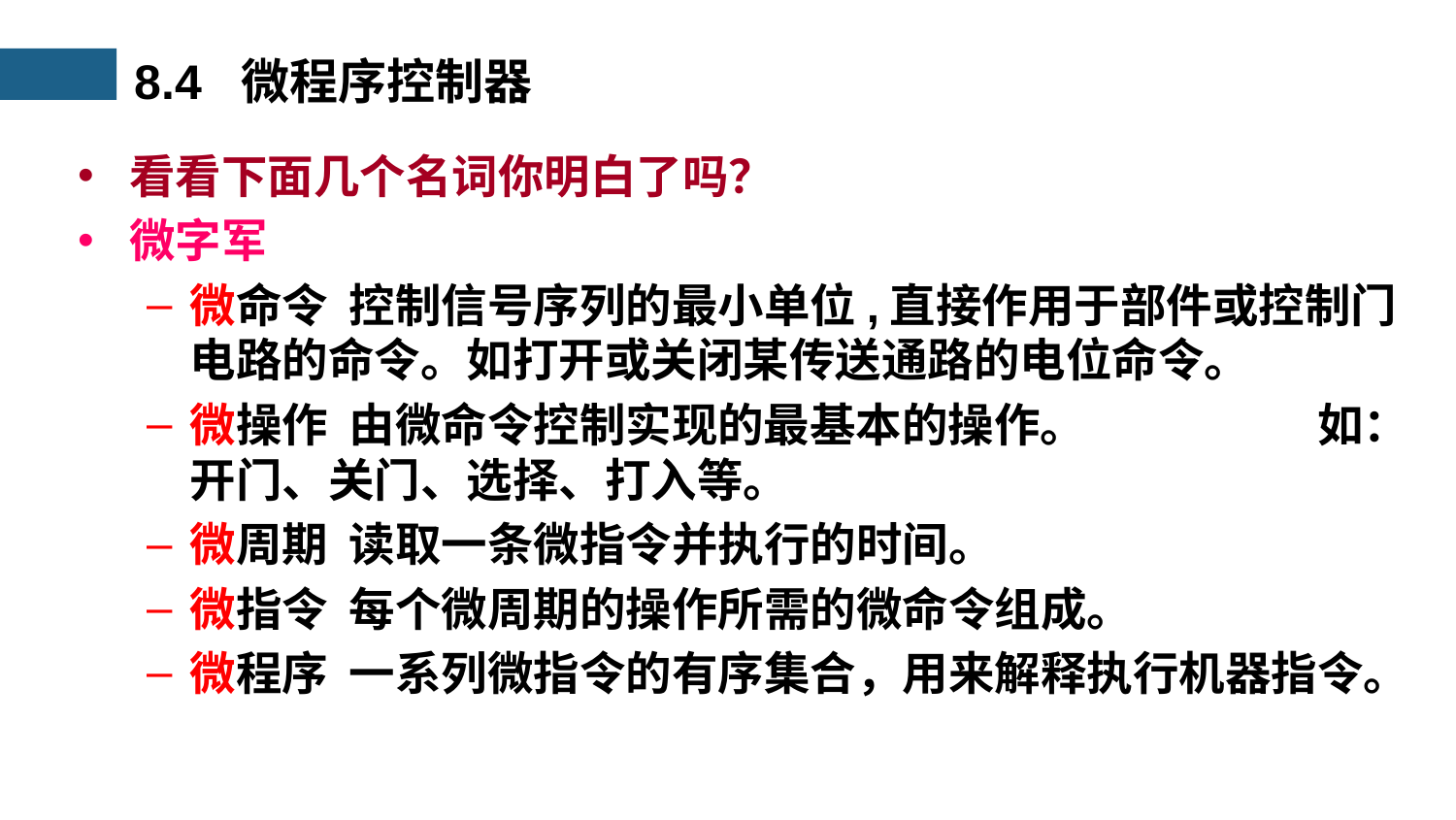

8.4  微程序控制器
看看下面几个名词你明白了吗？
微字军
微命令	  控制信号序列的最小单位,直接作用于部件或控制门电路的命令。如打开或关闭某传送通路的电位命令。
微操作	  由微命令控制实现的最基本的操作。　         		  如：开门、关门、选择、打入等。
微周期	  读取一条微指令并执行的时间。
微指令	  每个微周期的操作所需的微命令组成。
微程序	  一系列微指令的有序集合，用来解释执行机器指令。